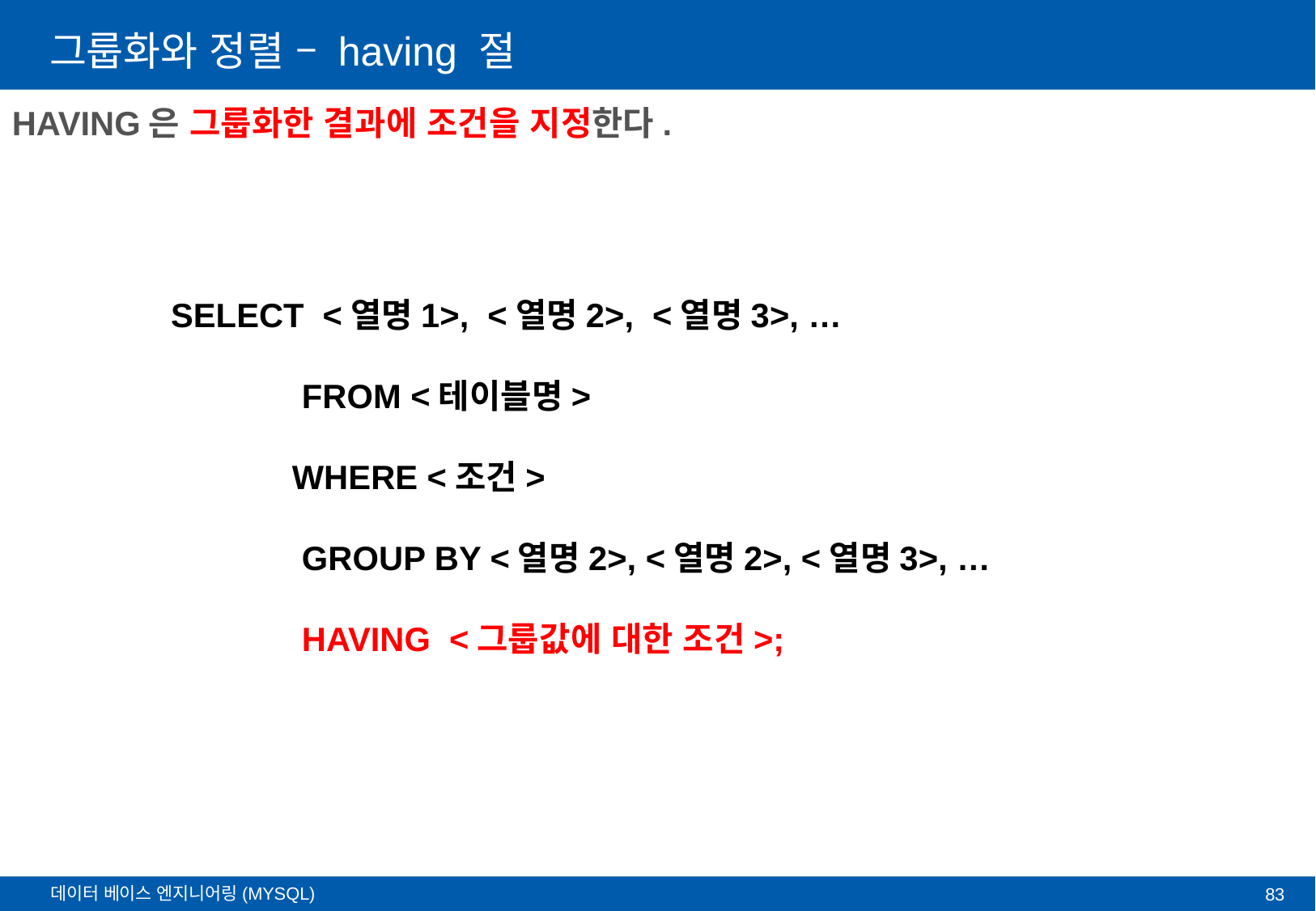

# 그룹화와 정렬 – having 절
HAVING은 그룹화한 결과에 조건을 지정한다.
SELECT  <열명1>,  <열명2>,  <열명3>, …
	 FROM <테이블명>
             WHERE <조건>
	 GROUP BY <열명2>, <열명2>, <열명3>, …
	 HAVING  <그룹값에 대한 조건>;
83